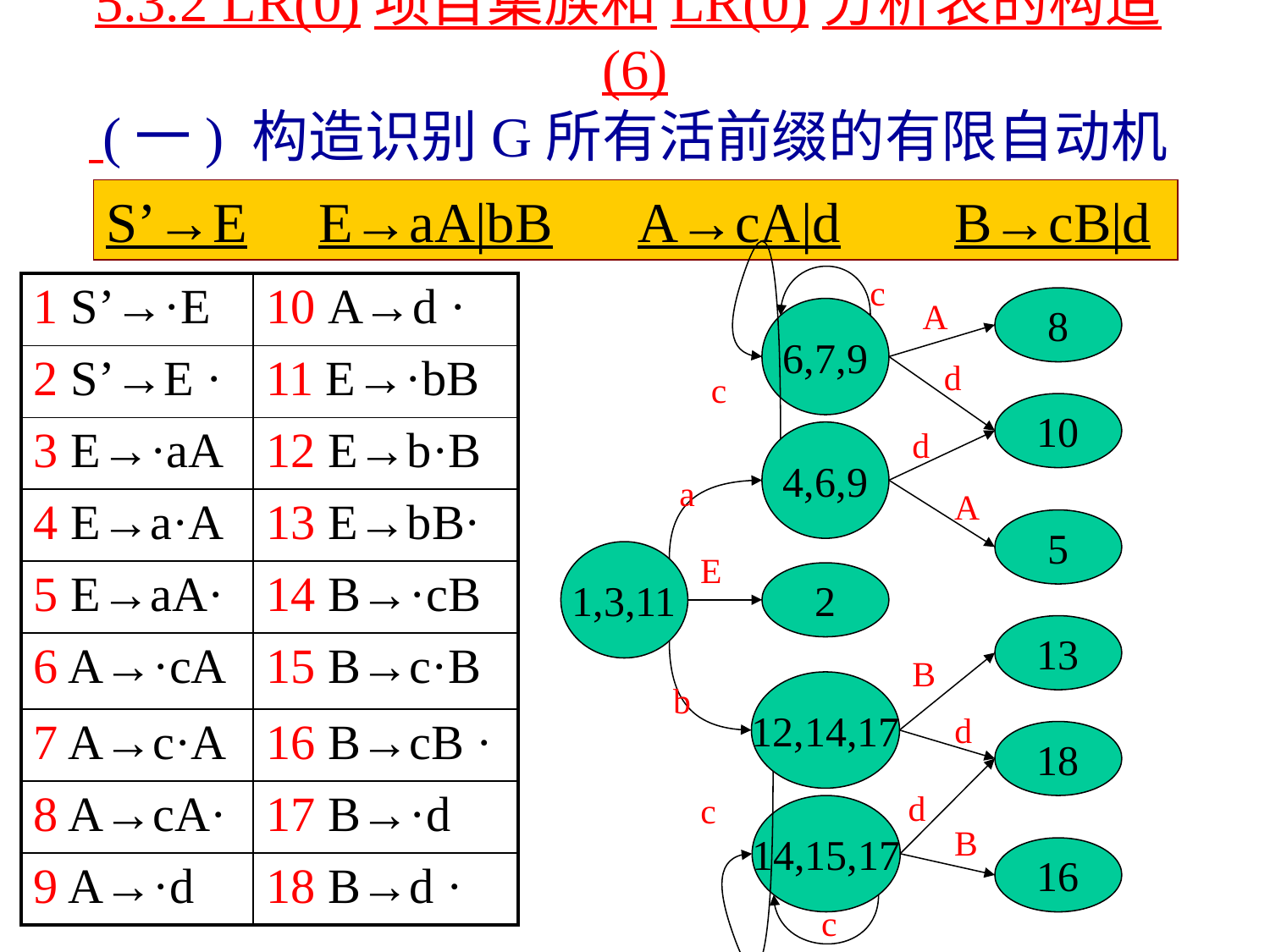

# 5.3.2 LR(0)项目集族和LR(0)分析表的构造(6) (一) 构造识别G所有活前缀的有限自动机(5)
S’→E     E→aA|bB      A→cA|d        B→cB|d
c
| 1 S’→·E | 10 A→d · |
| --- | --- |
| 2 S’→E · | 11 E→·bB |
| 3 E→·aA | 12 E→b·B |
| 4 E→a·A | 13 E→bB· |
| 5 E→aA· | 14 B→·cB |
| 6 A→·cA | 15 B→c·B |
| 7 A→c·A | 16 B→cB · |
| 8 A→cA· | 17 B→·d |
| 9 A→·d | 18 B→d · |
A
8
6,7,9

d
c
10
d
4,6,9
a
A
5
1,3,11
E
2
13
B
12,14,17
b
d
18
d
c
14,15,17
B
16
c